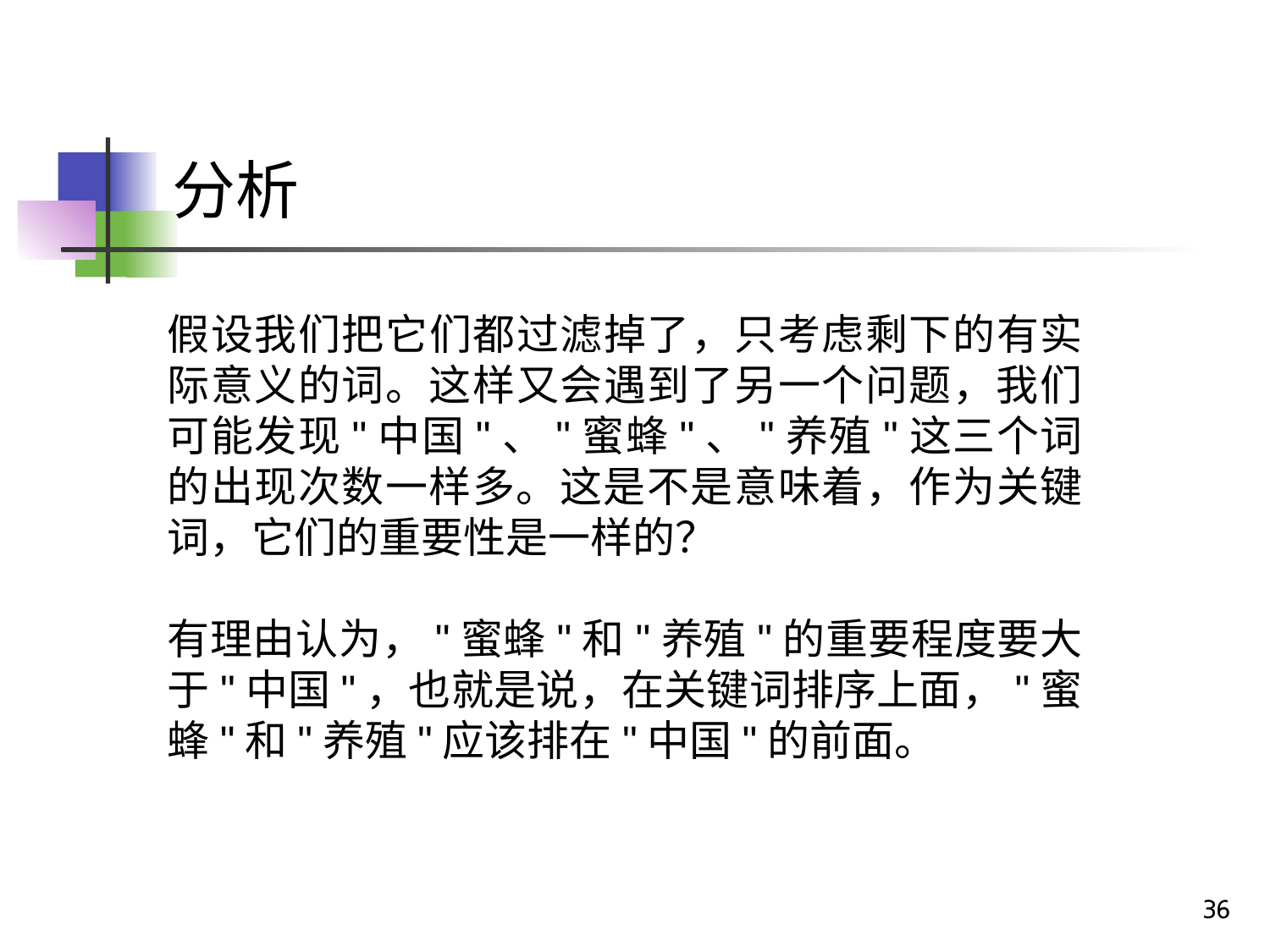

# 分析
假设我们把它们都过滤掉了，只考虑剩下的有实际意义的词。这样又会遇到了另一个问题，我们可能发现"中国"、"蜜蜂"、"养殖"这三个词的出现次数一样多。这是不是意味着，作为关键词，它们的重要性是一样的？

有理由认为，"蜜蜂"和"养殖"的重要程度要大于"中国"，也就是说，在关键词排序上面，"蜜蜂"和"养殖"应该排在"中国"的前面。
36